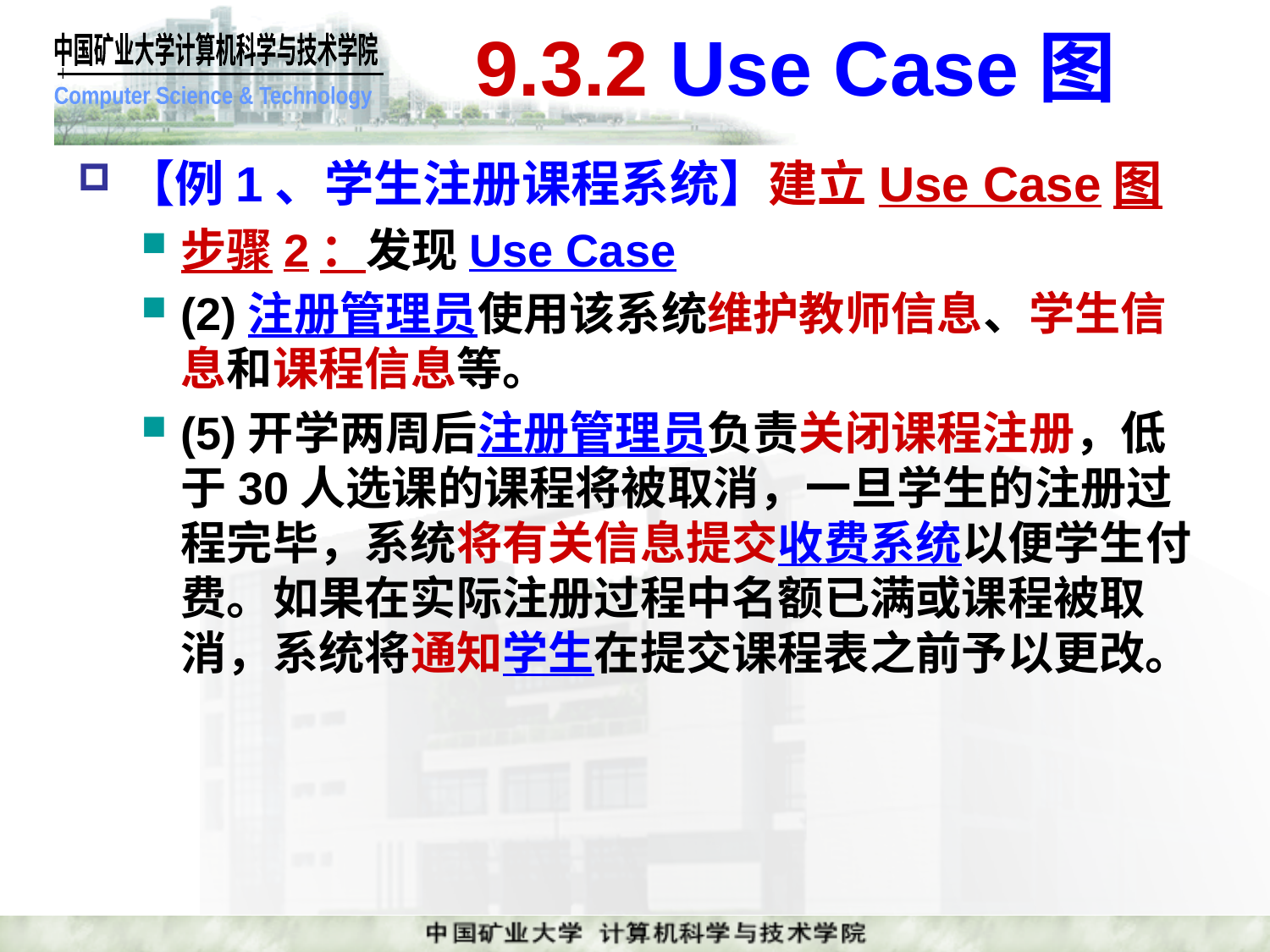

# 9.3.2 Use Case图
【例1、学生注册课程系统】建立Use Case图
步骤2：发现Use Case
(2)注册管理员使用该系统维护教师信息、学生信息和课程信息等。
(5)开学两周后注册管理员负责关闭课程注册，低于30人选课的课程将被取消，一旦学生的注册过程完毕，系统将有关信息提交收费系统以便学生付费。如果在实际注册过程中名额已满或课程被取消，系统将通知学生在提交课程表之前予以更改。

80